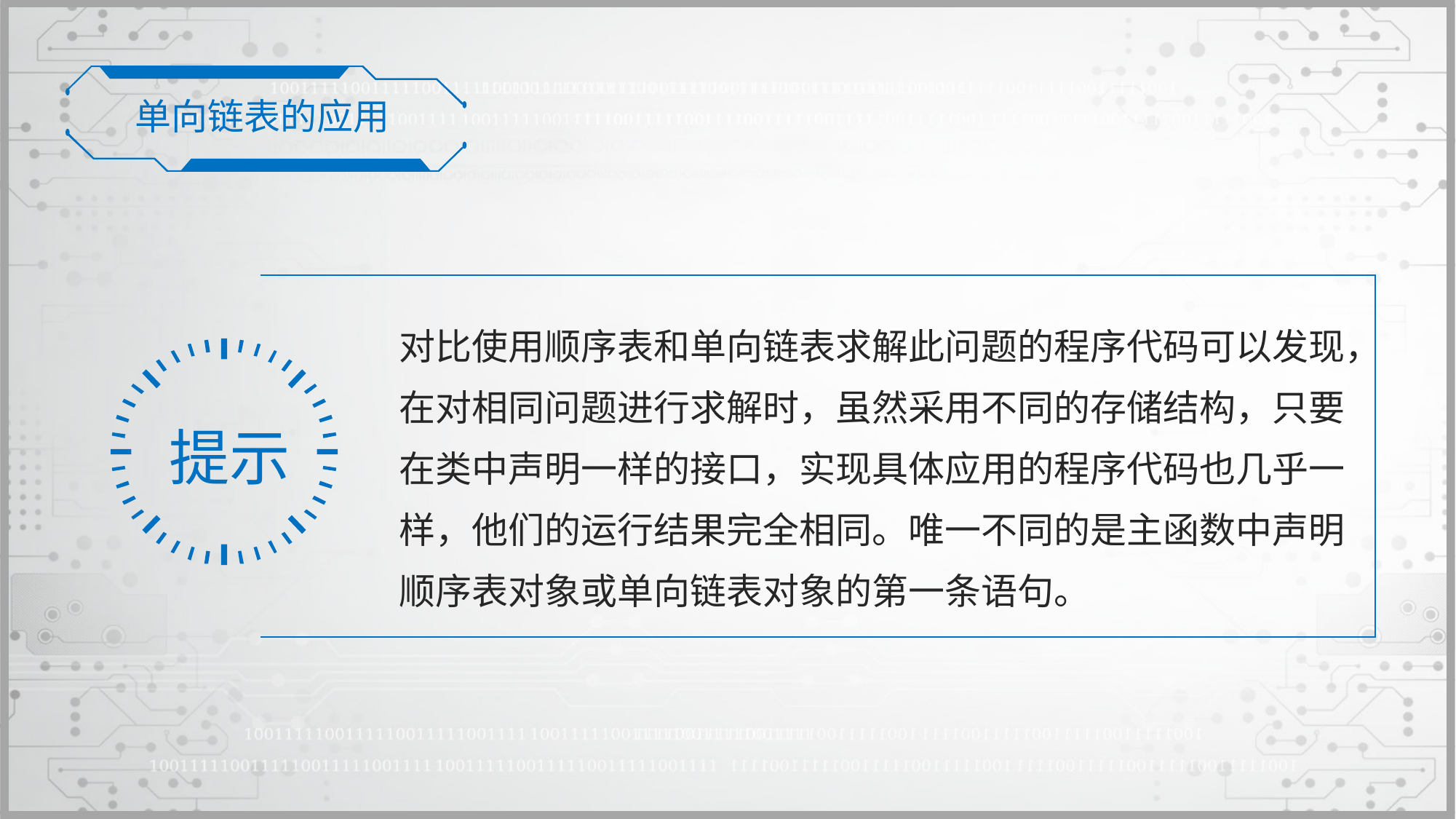

单向链表的应用

对比使用顺序表和单向链表求解此问题的程序代码可以发现，在对相同问题进行求解时，虽然采用不同的存储结构，只要在类中声明一样的接口，实现具体应用的程序代码也几乎一样，他们的运行结果完全相同。唯一不同的是主函数中声明顺序表对象或单向链表对象的第一条语句。

提示